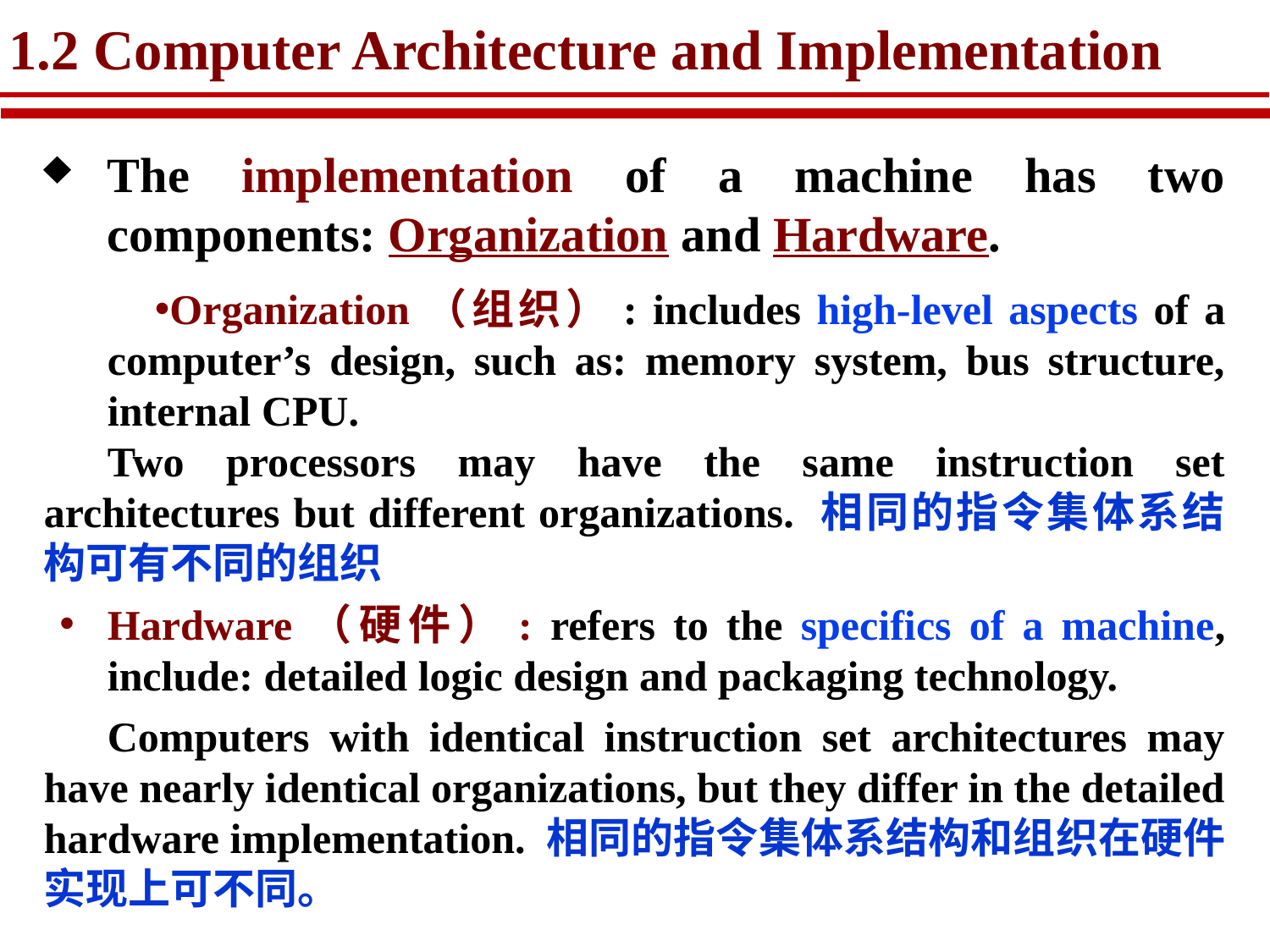

# 1.2 Computer Architecture and Implementation
The implementation of a machine has two components: Organization and Hardware.
Organization（组织）: includes high-level aspects of a computer’s design, such as: memory system, bus structure, internal CPU.
Two processors may have the same instruction set architectures but different organizations. 相同的指令集体系结构可有不同的组织
Hardware（硬件）: refers to the specifics of a machine, include: detailed logic design and packaging technology.
Computers with identical instruction set architectures may have nearly identical organizations, but they differ in the detailed hardware implementation. 相同的指令集体系结构和组织在硬件实现上可不同。